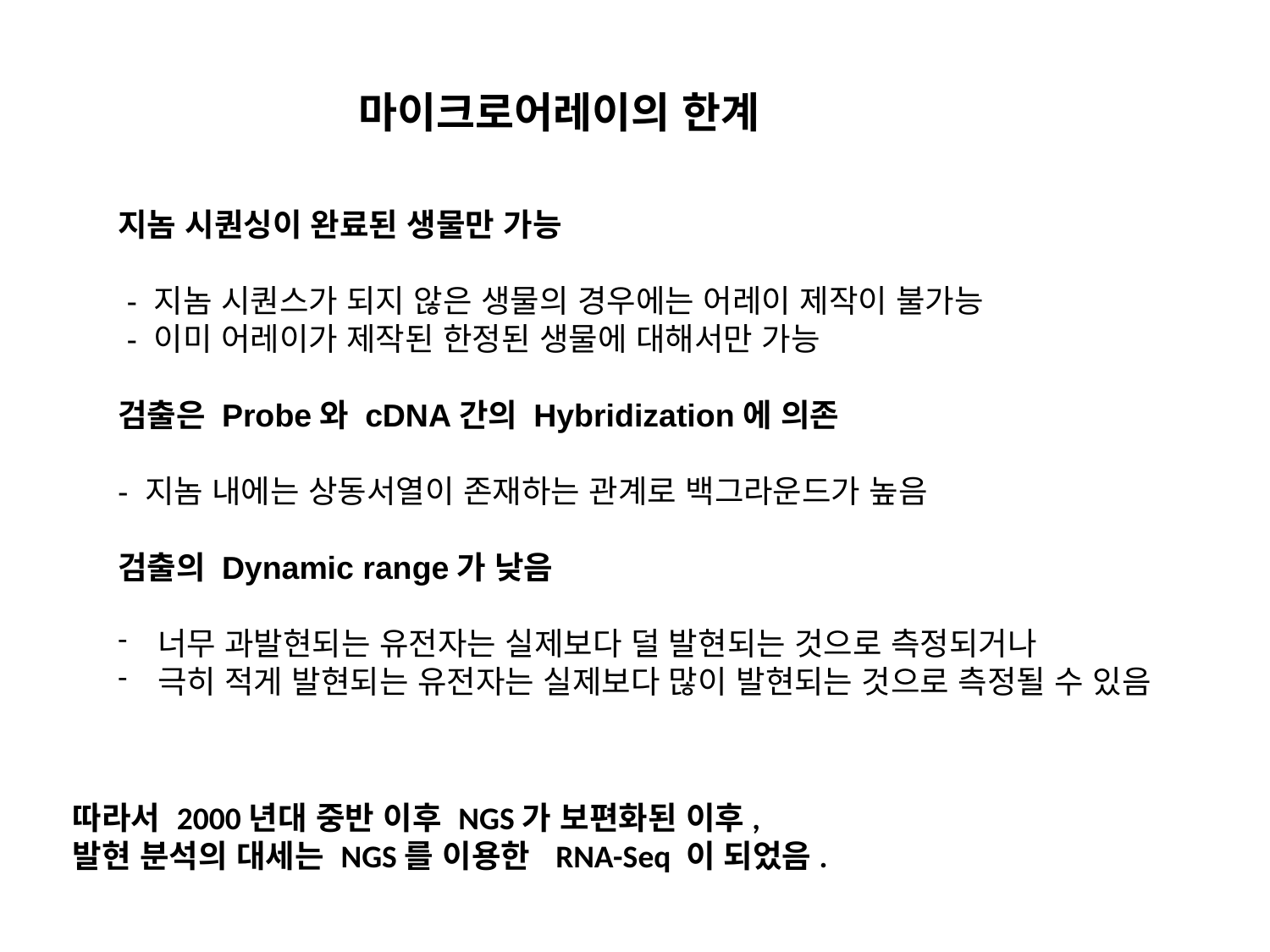

마이크로어레이의 한계

지놈 시퀀싱이 완료된 생물만 가능

 - 지놈 시퀀스가 되지 않은 생물의 경우에는 어레이 제작이 불가능
 - 이미 어레이가 제작된 한정된 생물에 대해서만 가능

검출은 Probe와 cDNA간의 Hybridization에 의존

- 지놈 내에는 상동서열이 존재하는 관계로 백그라운드가 높음

검출의 Dynamic range가 낮음

너무 과발현되는 유전자는 실제보다 덜 발현되는 것으로 측정되거나
극히 적게 발현되는 유전자는 실제보다 많이 발현되는 것으로 측정될 수 있음
따라서 2000년대 중반 이후 NGS가 보편화된 이후,
발현 분석의 대세는 NGS를 이용한  RNA-Seq 이 되었음.